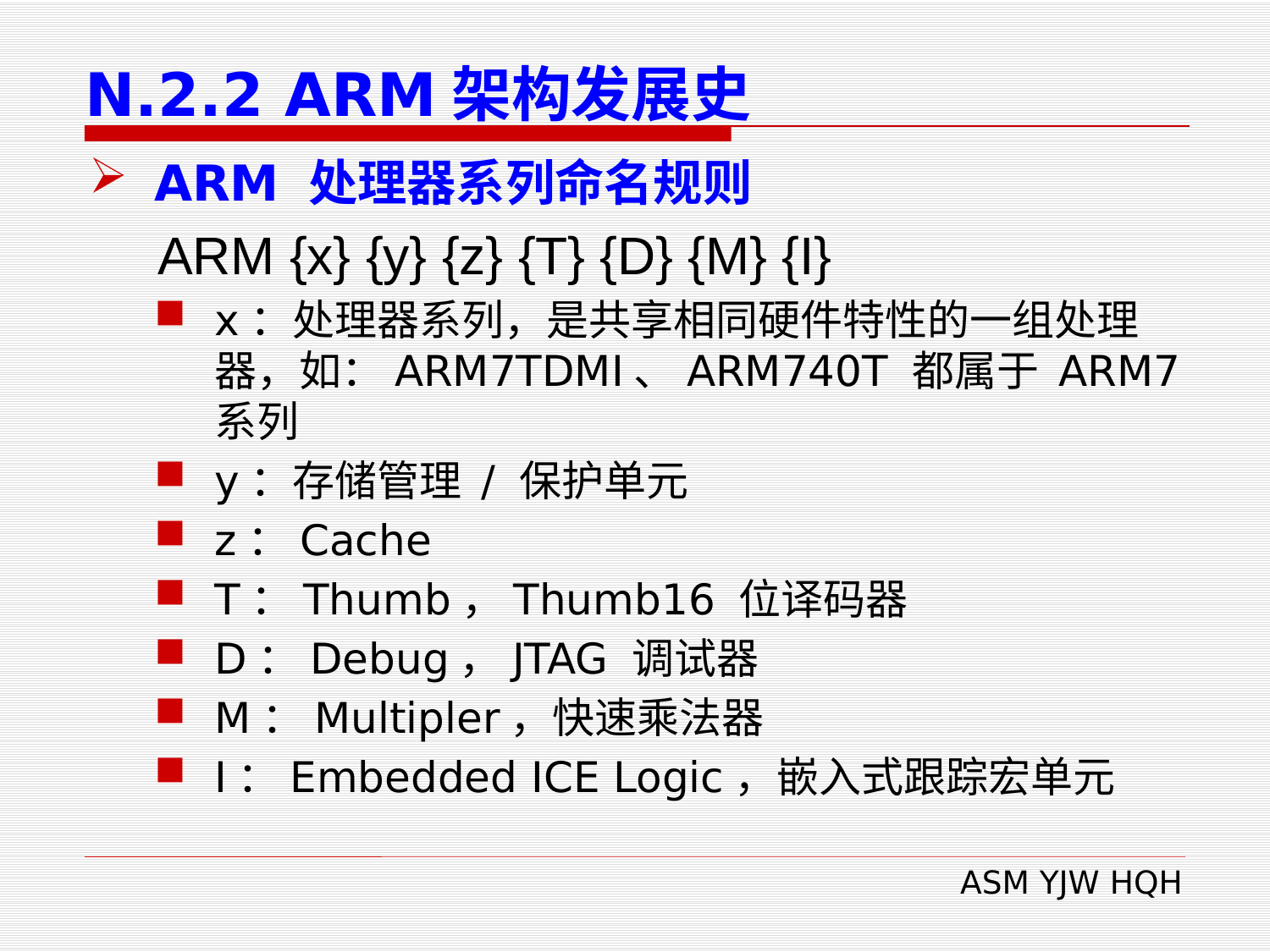

# N.2.2 ARM架构发展史
ARM 处理器系列命名规则
    ARM {x} {y} {z} {T} {D} {M} {I}
x：处理器系列，是共享相同硬件特性的一组处理器，如：ARM7TDMI、ARM740T 都属于 ARM7 系列
y：存储管理 / 保护单元
z：Cache
T：Thumb，Thumb16 位译码器
D：Debug，JTAG 调试器
M：Multipler，快速乘法器
I：Embedded ICE Logic，嵌入式跟踪宏单元